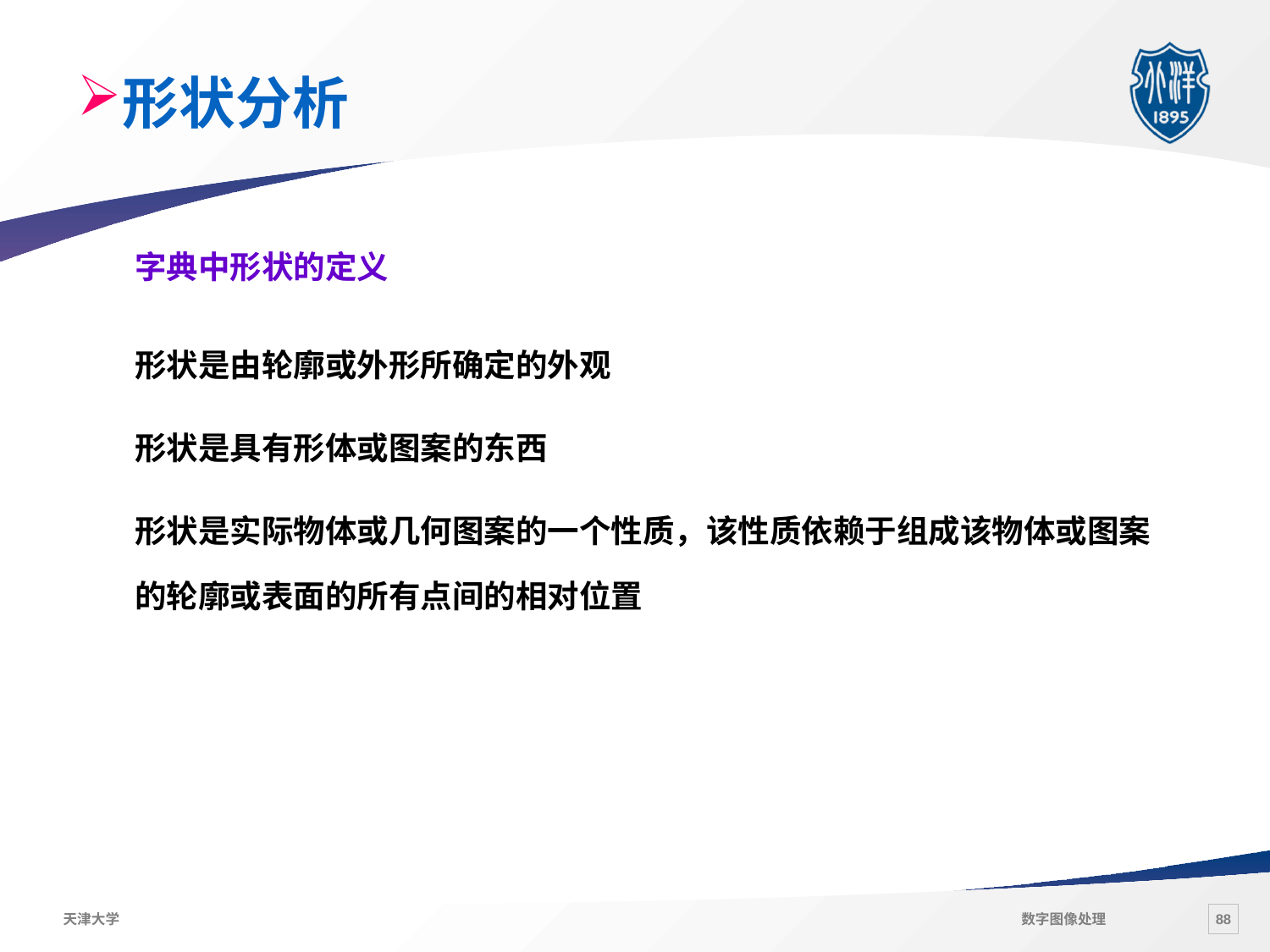

# 形状分析

字典中形状的定义

形状是由轮廓或外形所确定的外观

形状是具有形体或图案的东西

形状是实际物体或几何图案的一个性质，该性质依赖于组成该物体或图案的轮廓或表面的所有点间的相对位置